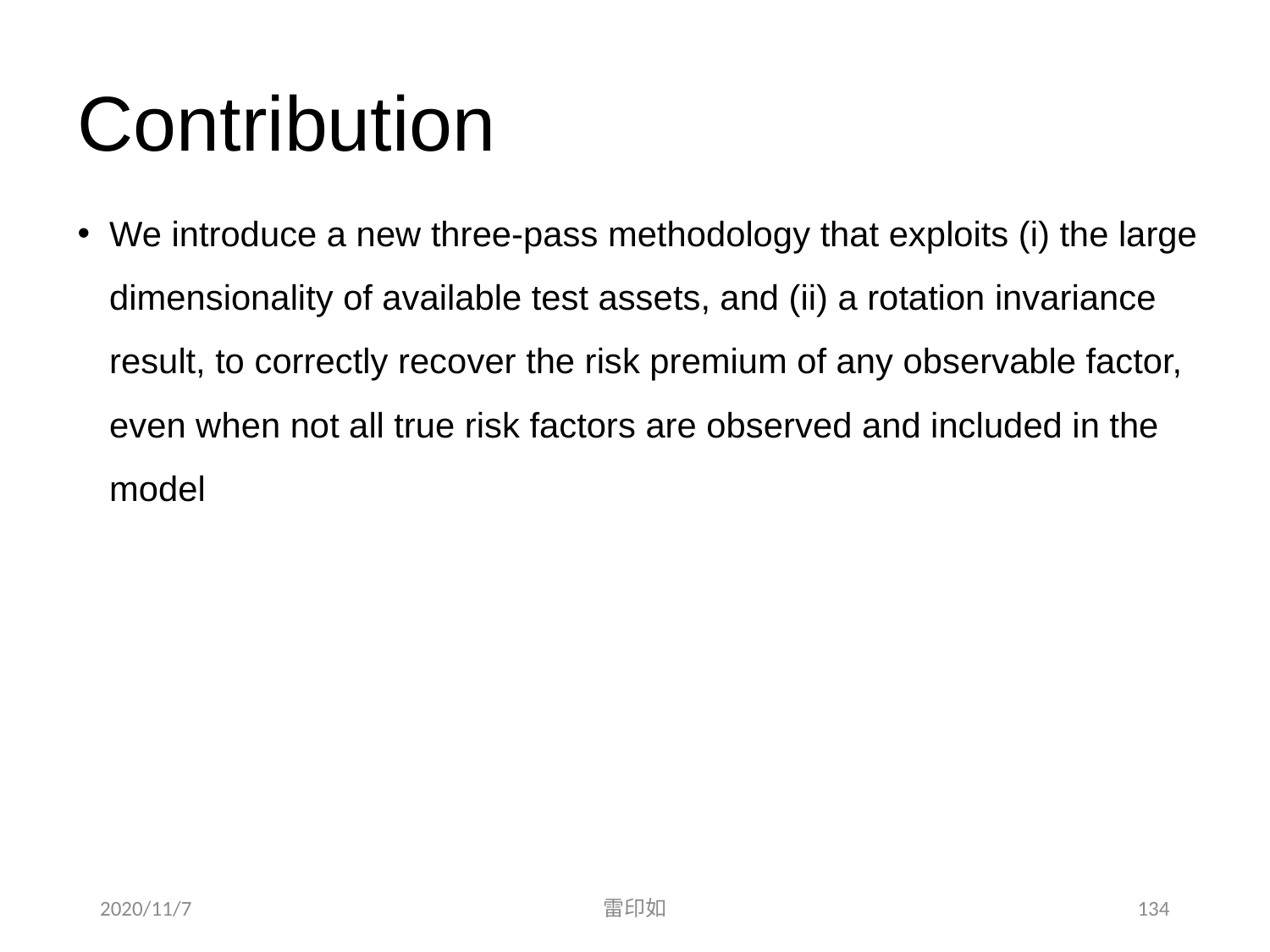

# Contribution
We introduce a new three-pass methodology that exploits (i) the large dimensionality of available test assets, and (ii) a rotation invariance result, to correctly recover the risk premium of any observable factor, even when not all true risk factors are observed and included in the model

2020/11/7
雷印如
134